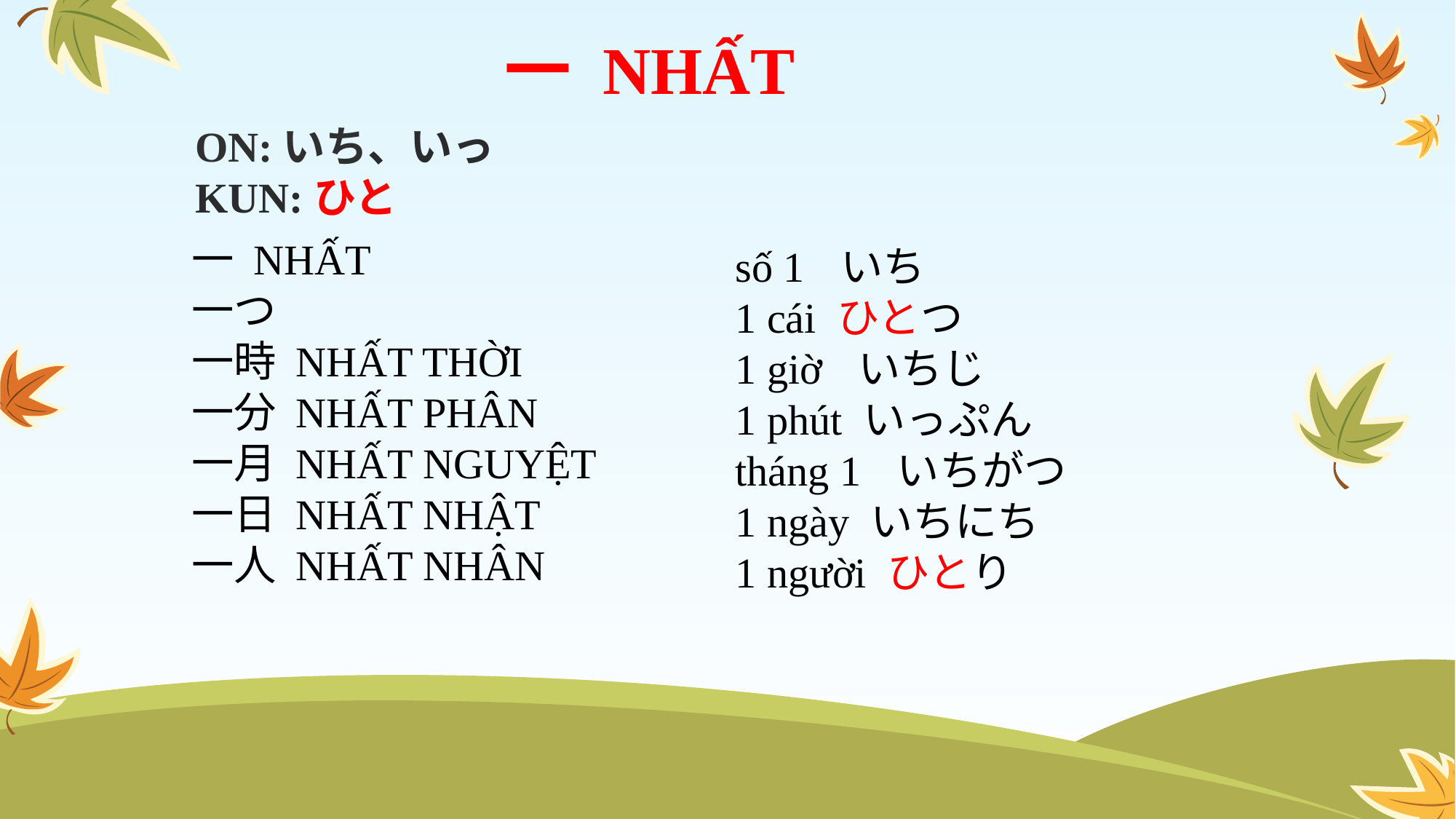

一 NHẤT
ON:いち、いっ
KUN:ひと
一 NHẤT
一つ
一時 NHẤT THỜI
一分 NHẤT PHÂN
一月 NHẤT NGUYỆT
一日 NHẤT NHẬT
一人 NHẤT NHÂN
số 1 いち
1 cái ひとつ
1 giờ いちじ
1 phút いっぷん
tháng 1 いちがつ
1 ngày いちにち
1 người ひとり